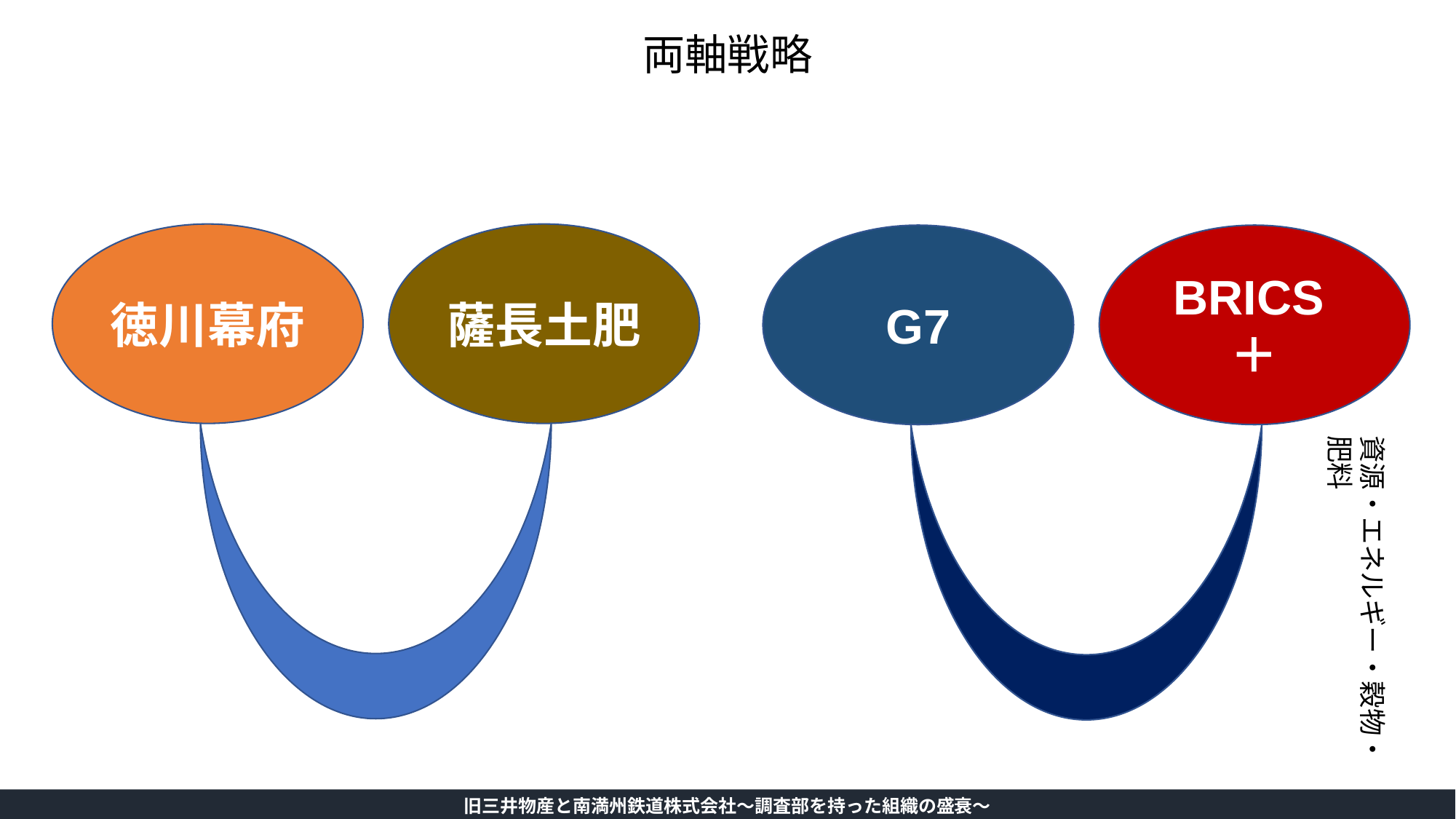

両軸戦略
徳川幕府
薩長土肥
G7
BRICS＋

資源・エネルギー・穀物・肥料
旧三井物産と南満州鉄道株式会社～調査部を持った組織の盛衰～